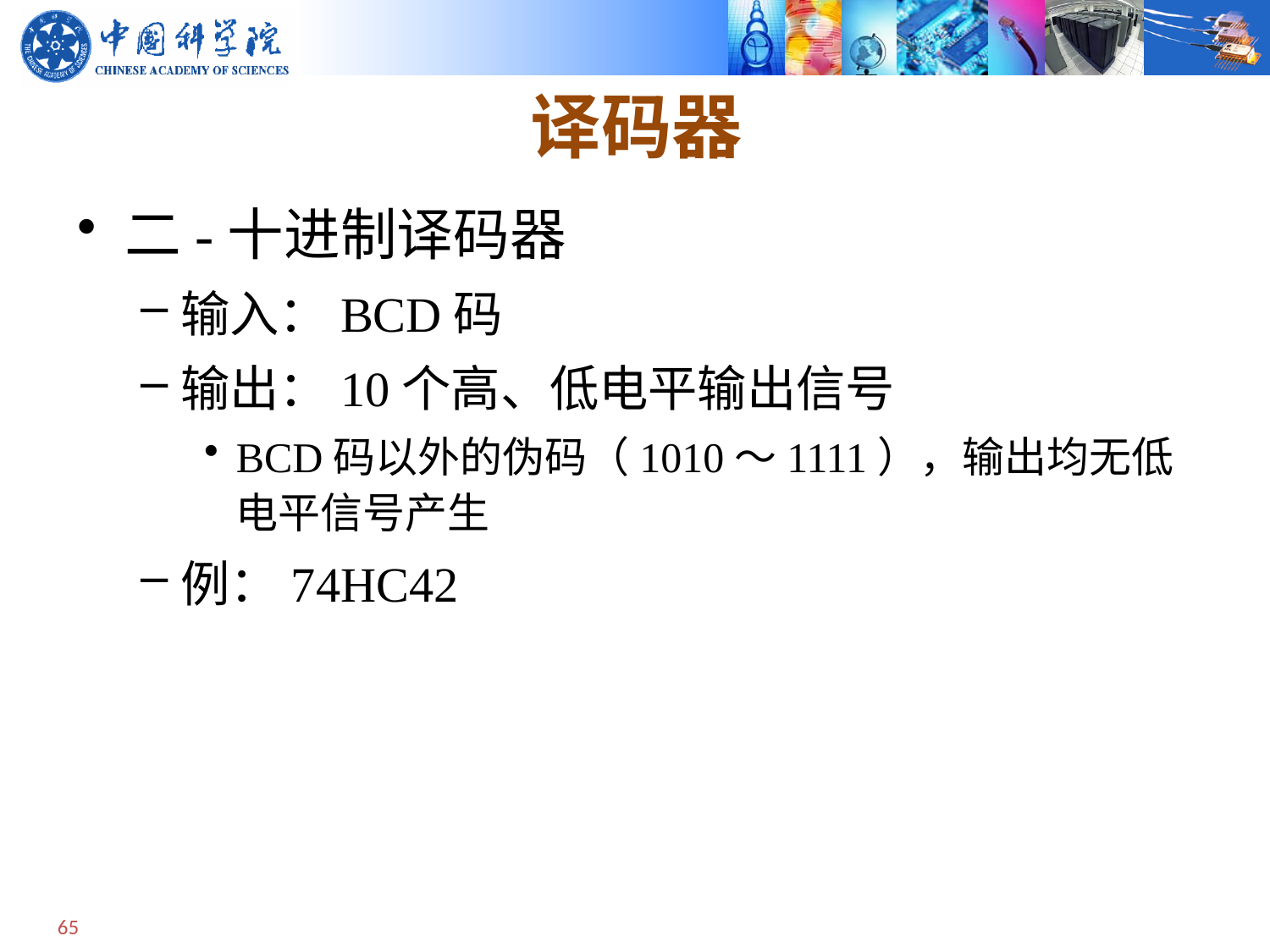

# 译码器
二-十进制译码器
输入：BCD码
输出：10个高、低电平输出信号
BCD码以外的伪码（1010～1111），输出均无低电平信号产生
例：74HC42